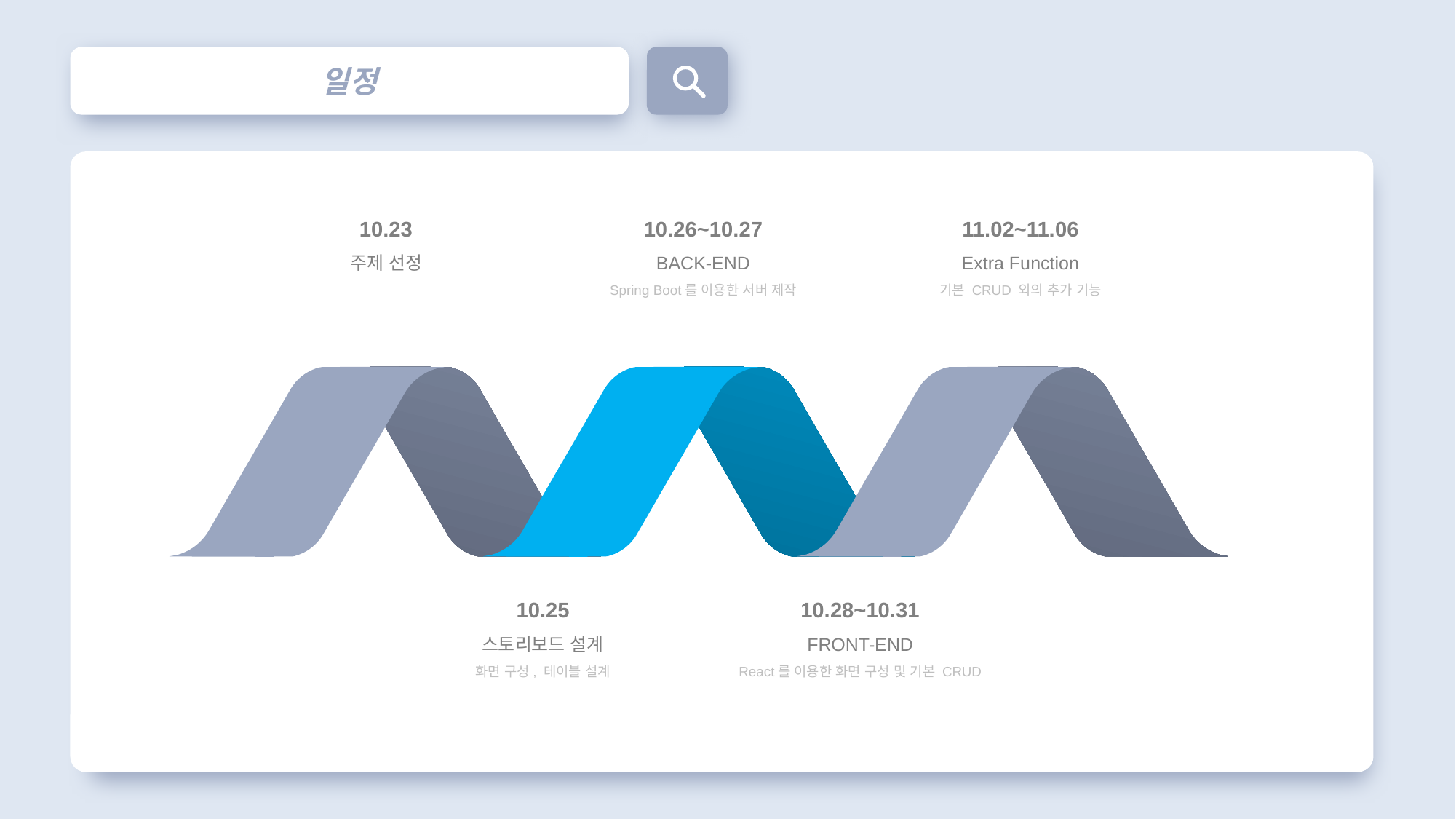

일정

10.23
주제 선정
10.26~10.27
BACK-END
Spring Boot를 이용한 서버 제작
11.02~11.06
Extra Function
기본 CRUD 외의 추가 기능

10.25
스토리보드 설계
화면 구성, 테이블 설계
10.28~10.31
FRONT-END
React를 이용한 화면 구성 및 기본 CRUD